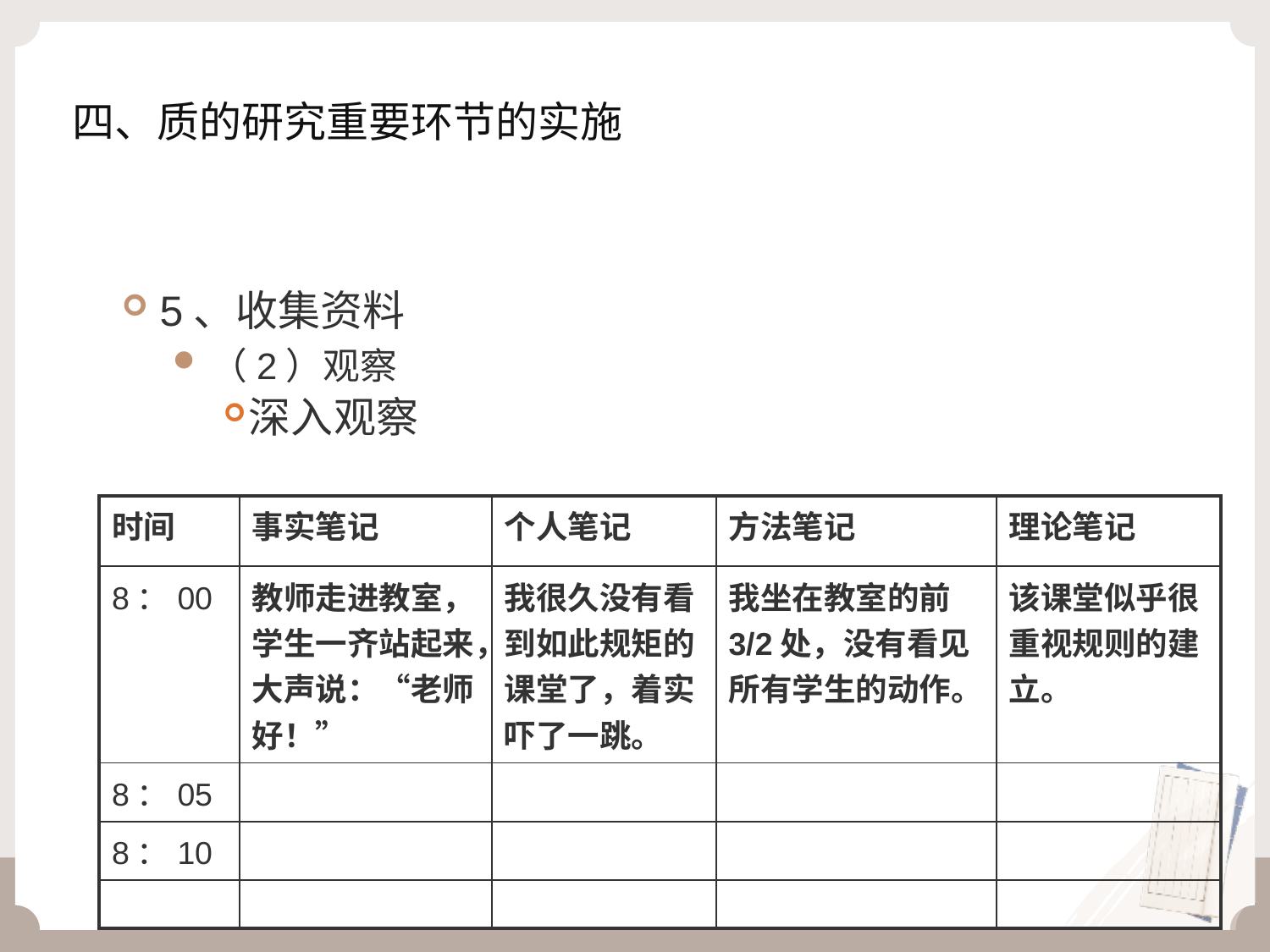

# 四、质的研究重要环节的实施
5、收集资料
（2）观察
深入观察

| 时间 | 事实笔记 | 个人笔记 | 方法笔记 | 理论笔记 |
| --- | --- | --- | --- | --- |
| 8：00 | 教师走进教室，学生一齐站起来，大声说：“老师好！” | 我很久没有看到如此规矩的课堂了，着实吓了一跳。 | 我坐在教室的前3/2处，没有看见所有学生的动作。 | 该课堂似乎很重视规则的建立。 |
| 8：05 |  |  |  |  |
| 8：10 |  |  |  |  |
|  |  |  |  |  |